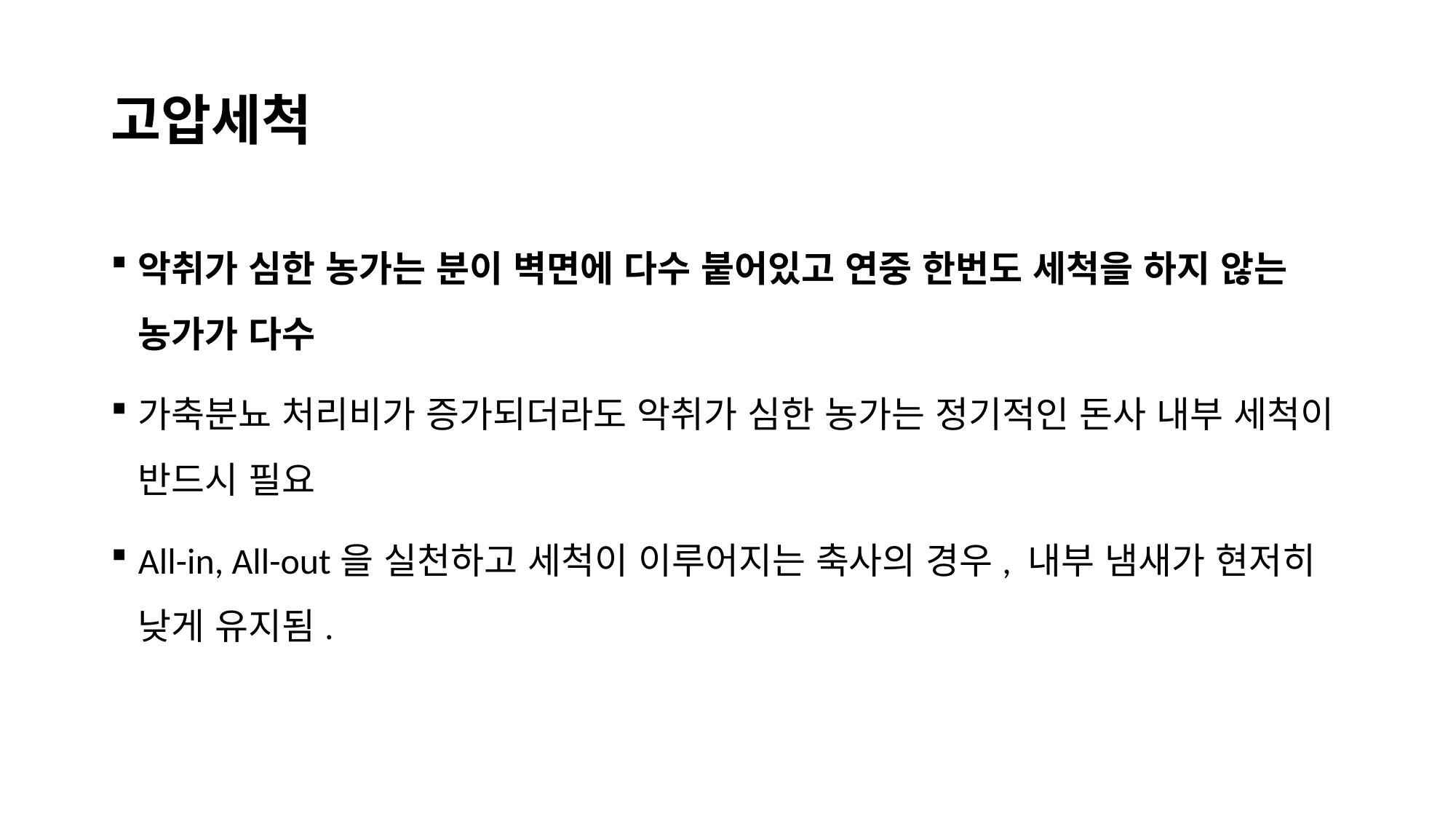

# 고압세척
악취가 심한 농가는 분이 벽면에 다수 붙어있고 연중 한번도 세척을 하지 않는 농가가 다수
가축분뇨 처리비가 증가되더라도 악취가 심한 농가는 정기적인 돈사 내부 세척이 반드시 필요
All-in, All-out을 실천하고 세척이 이루어지는 축사의 경우, 내부 냄새가 현저히 낮게 유지됨.